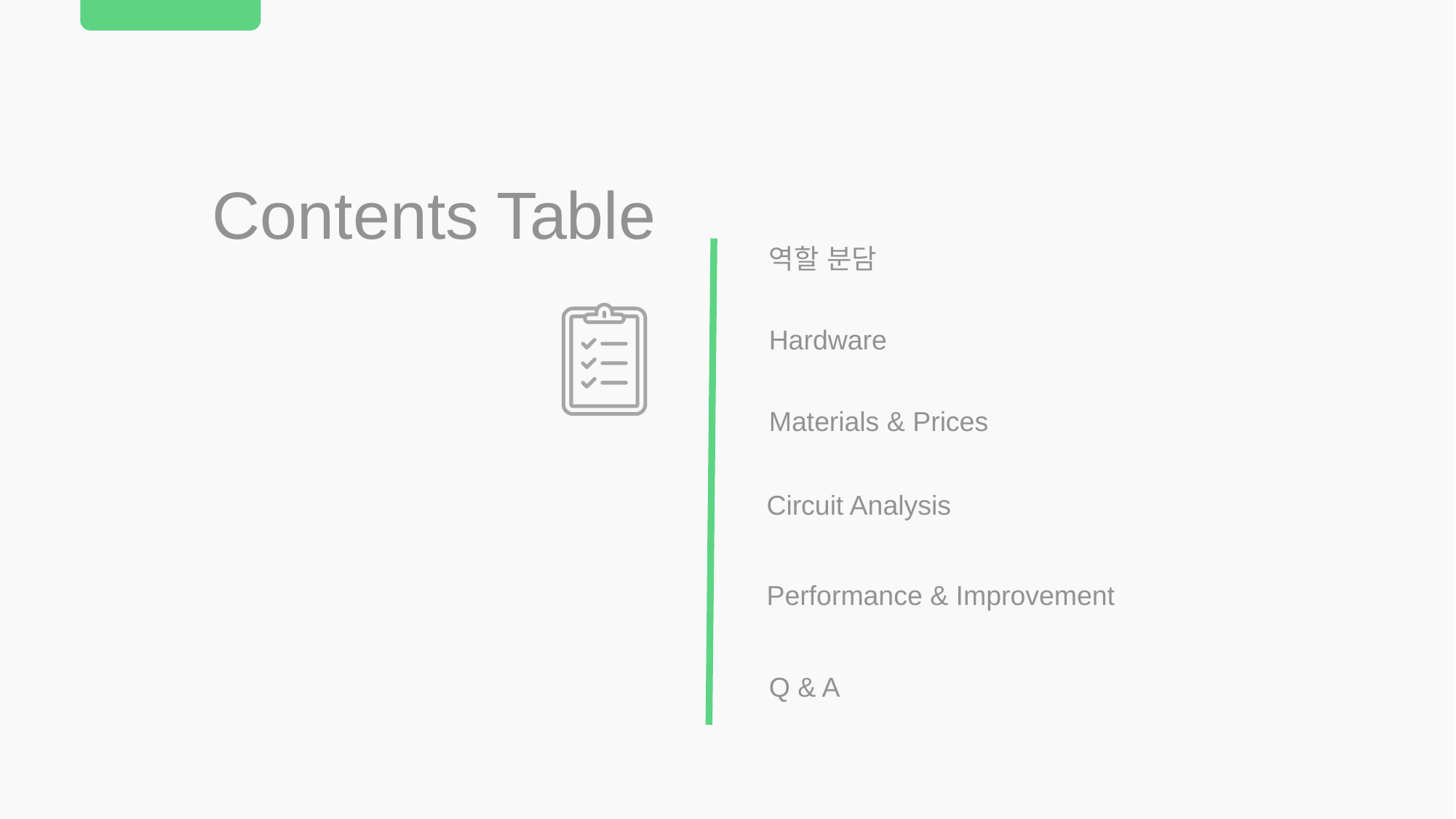

Contents Table
역할 분담

Hardware
Materials & Prices
Circuit Analysis
Performance & Improvement
Q & A